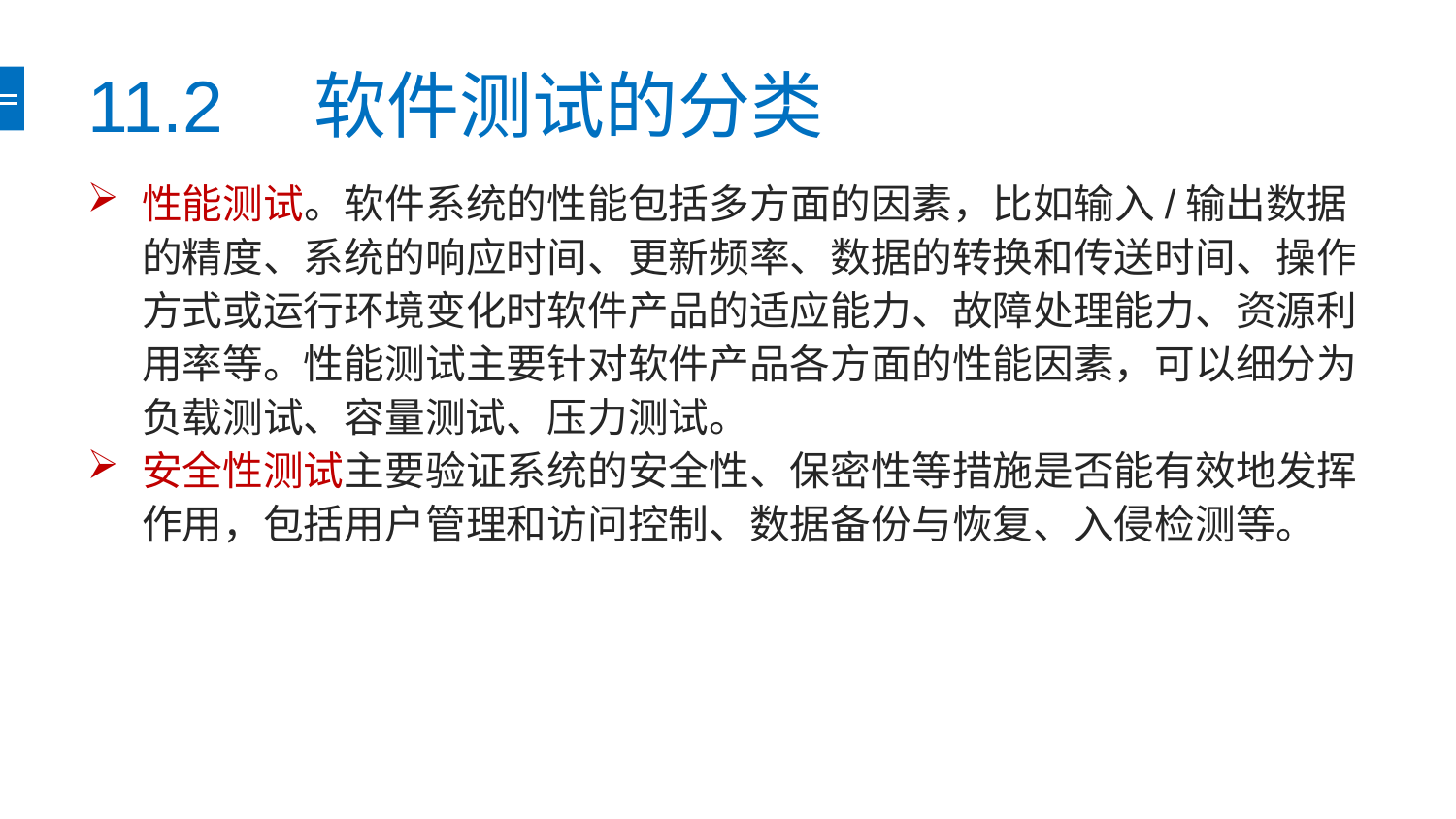

# 11.2　软件测试的分类
性能测试。软件系统的性能包括多方面的因素，比如输入/输出数据的精度、系统的响应时间、更新频率、数据的转换和传送时间、操作方式或运行环境变化时软件产品的适应能力、故障处理能力、资源利用率等。性能测试主要针对软件产品各方面的性能因素，可以细分为负载测试、容量测试、压力测试。
安全性测试主要验证系统的安全性、保密性等措施是否能有效地发挥作用，包括用户管理和访问控制、数据备份与恢复、入侵检测等。